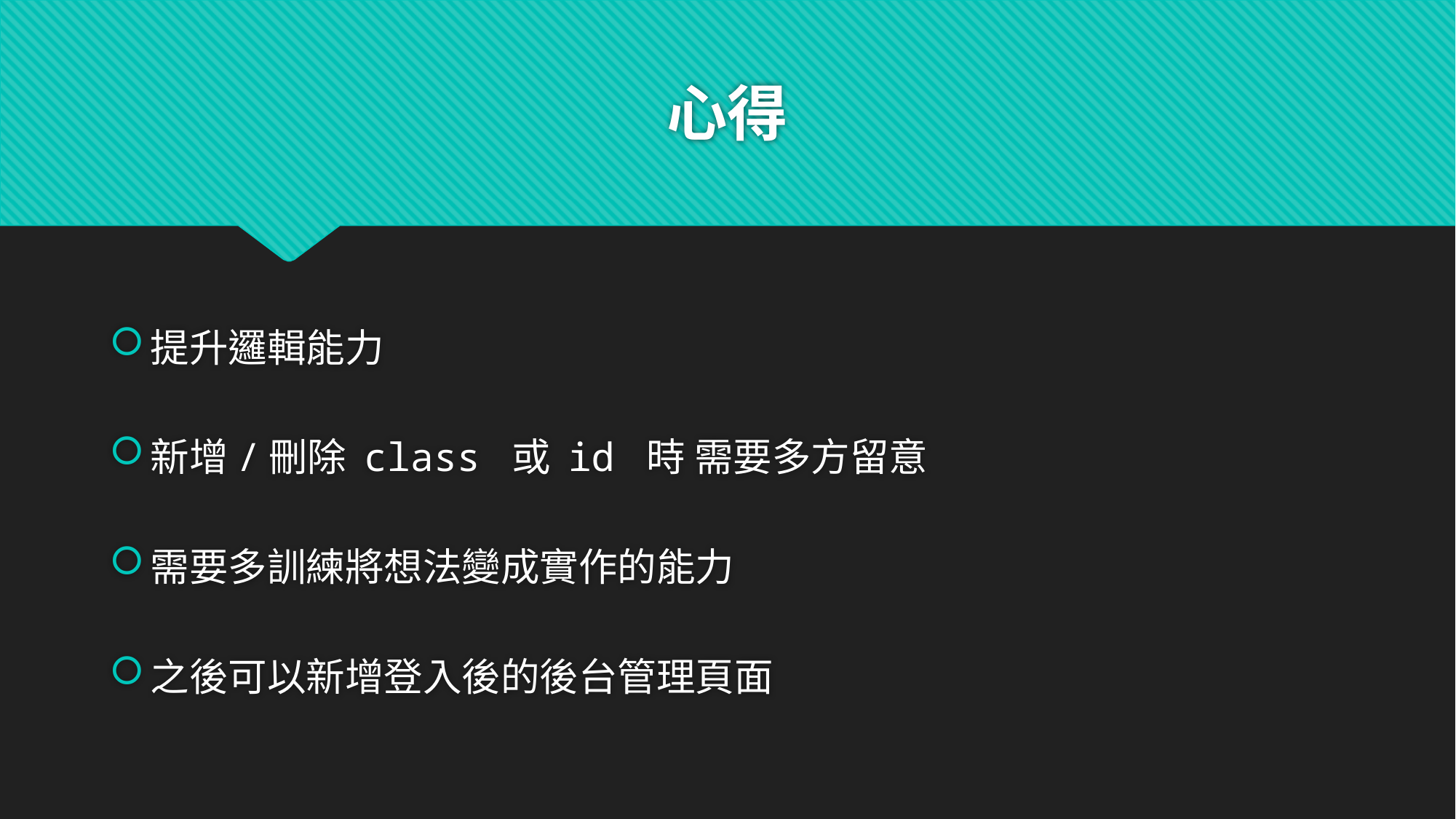

# 心得
提升邏輯能力
新增/刪除 class 或 id 時 需要多方留意
需要多訓練將想法變成實作的能力
之後可以新增登入後的後台管理頁面